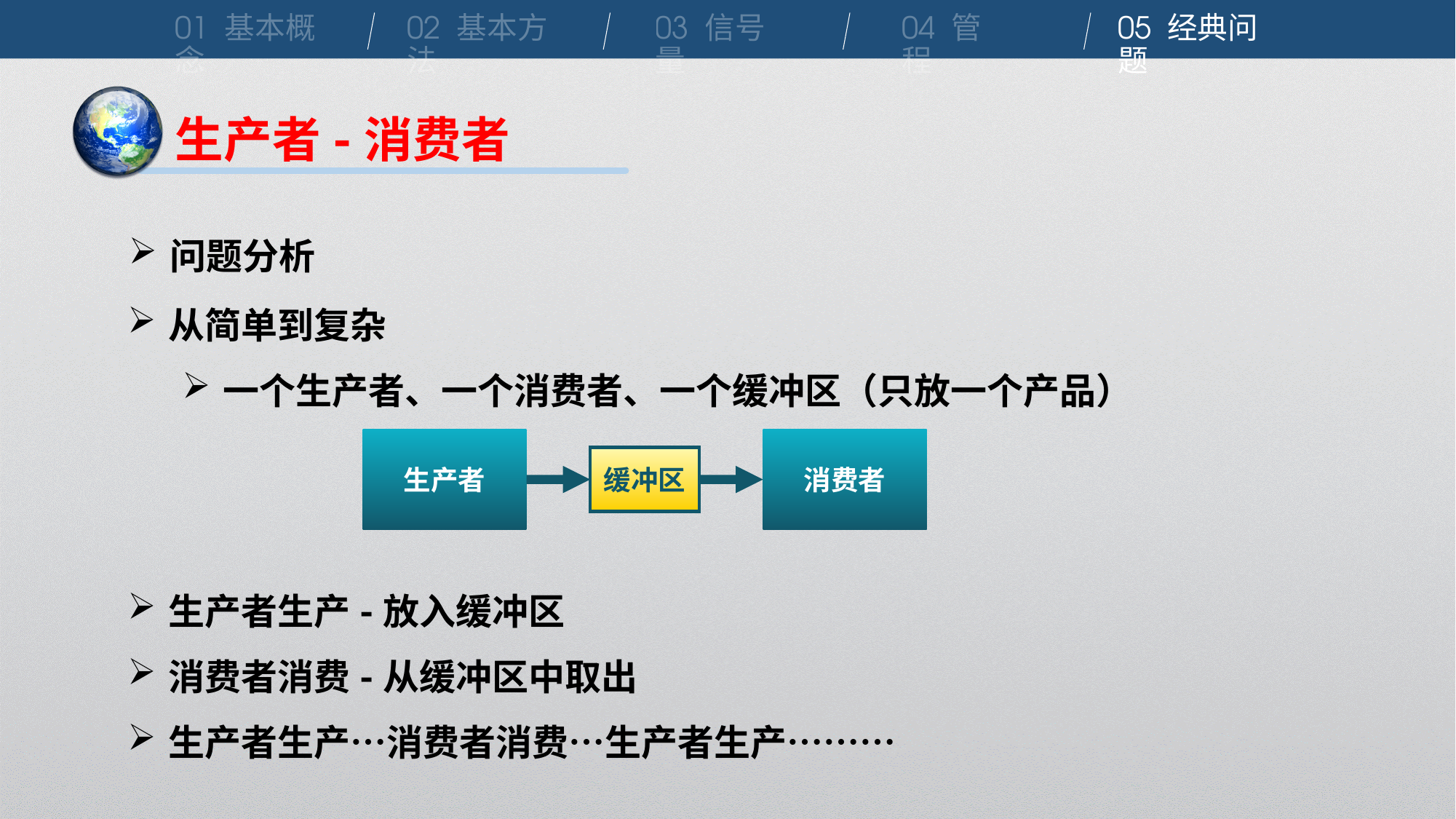

01 基本概念
02 基本方法
03 信号量
04 管程
05 经典问题
生产者-消费者
问题分析
从简单到复杂
一个生产者、一个消费者、一个缓冲区（只放一个产品）
生产者
消费者
缓冲区

生产者生产-放入缓冲区
消费者消费-从缓冲区中取出
生产者生产…消费者消费…生产者生产………